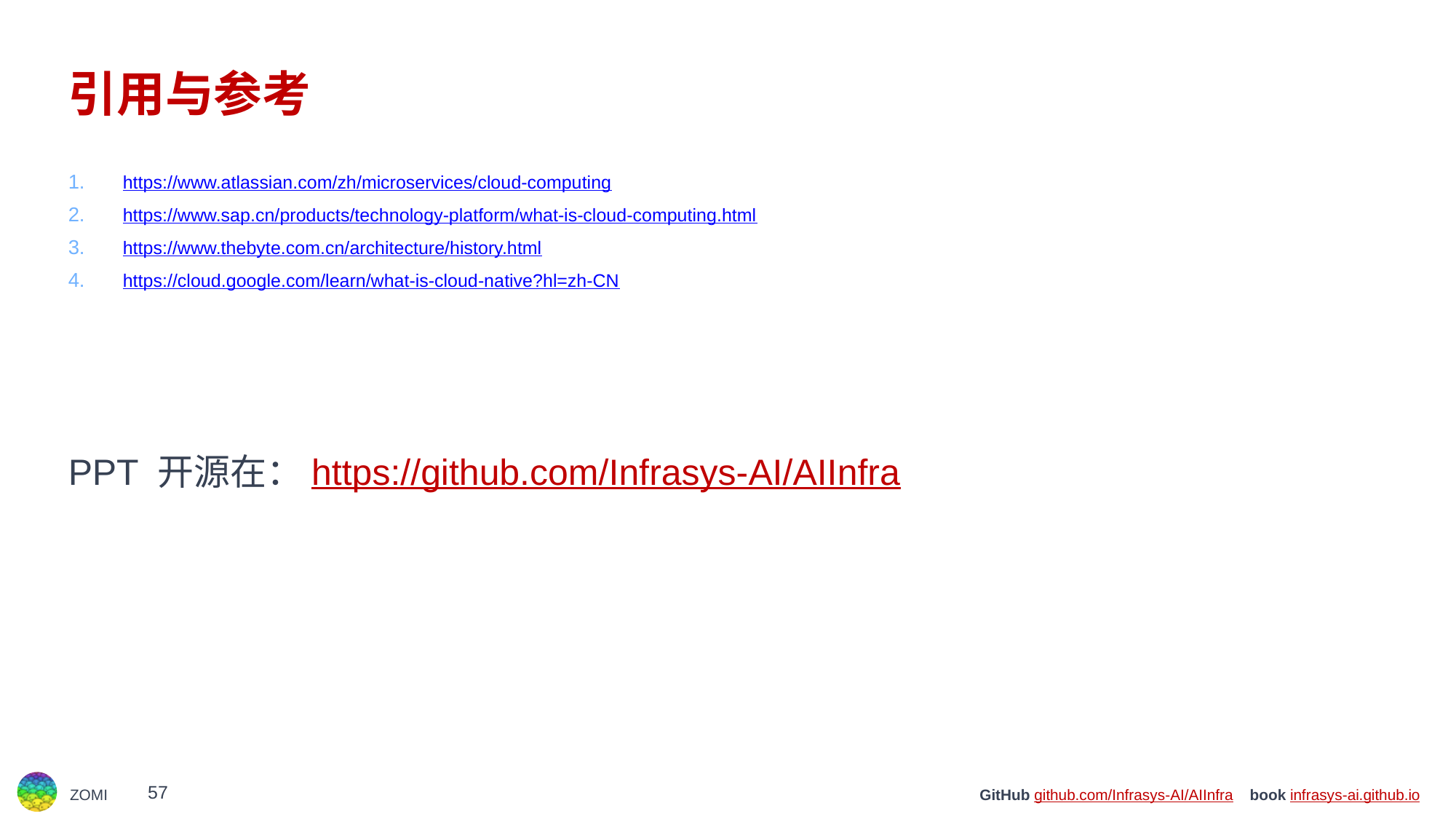

# 引用与参考
https://www.atlassian.com/zh/microservices/cloud-computing
https://www.sap.cn/products/technology-platform/what-is-cloud-computing.html
https://www.thebyte.com.cn/architecture/history.html
https://cloud.google.com/learn/what-is-cloud-native?hl=zh-CN

PPT 开源在：https://github.com/Infrasys-AI/AIInfra